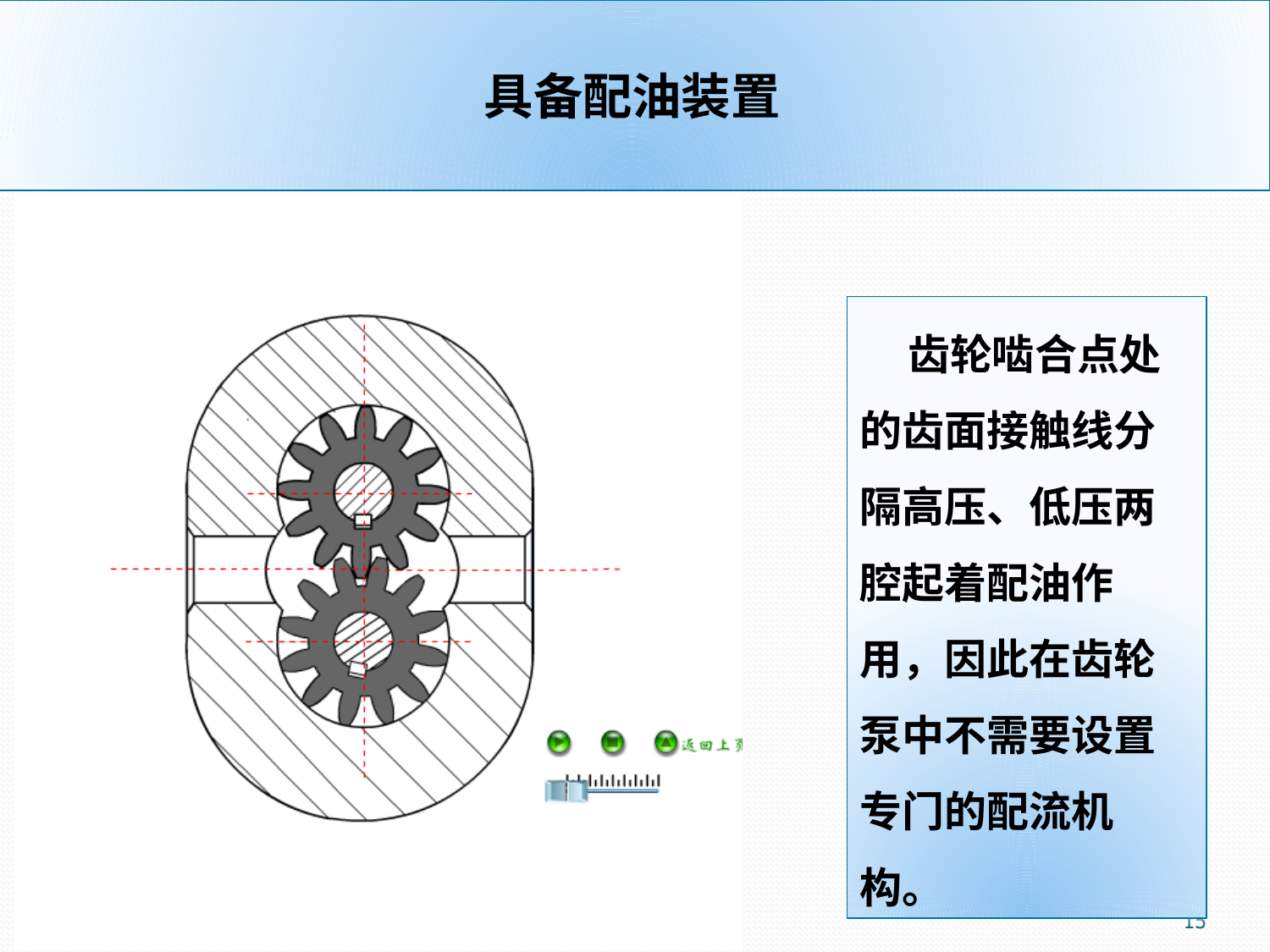

具备配油装置

    齿轮啮合点处的齿面接触线分隔高压、低压两腔起着配油作用，因此在齿轮泵中不需要设置专门的配流机构。
15